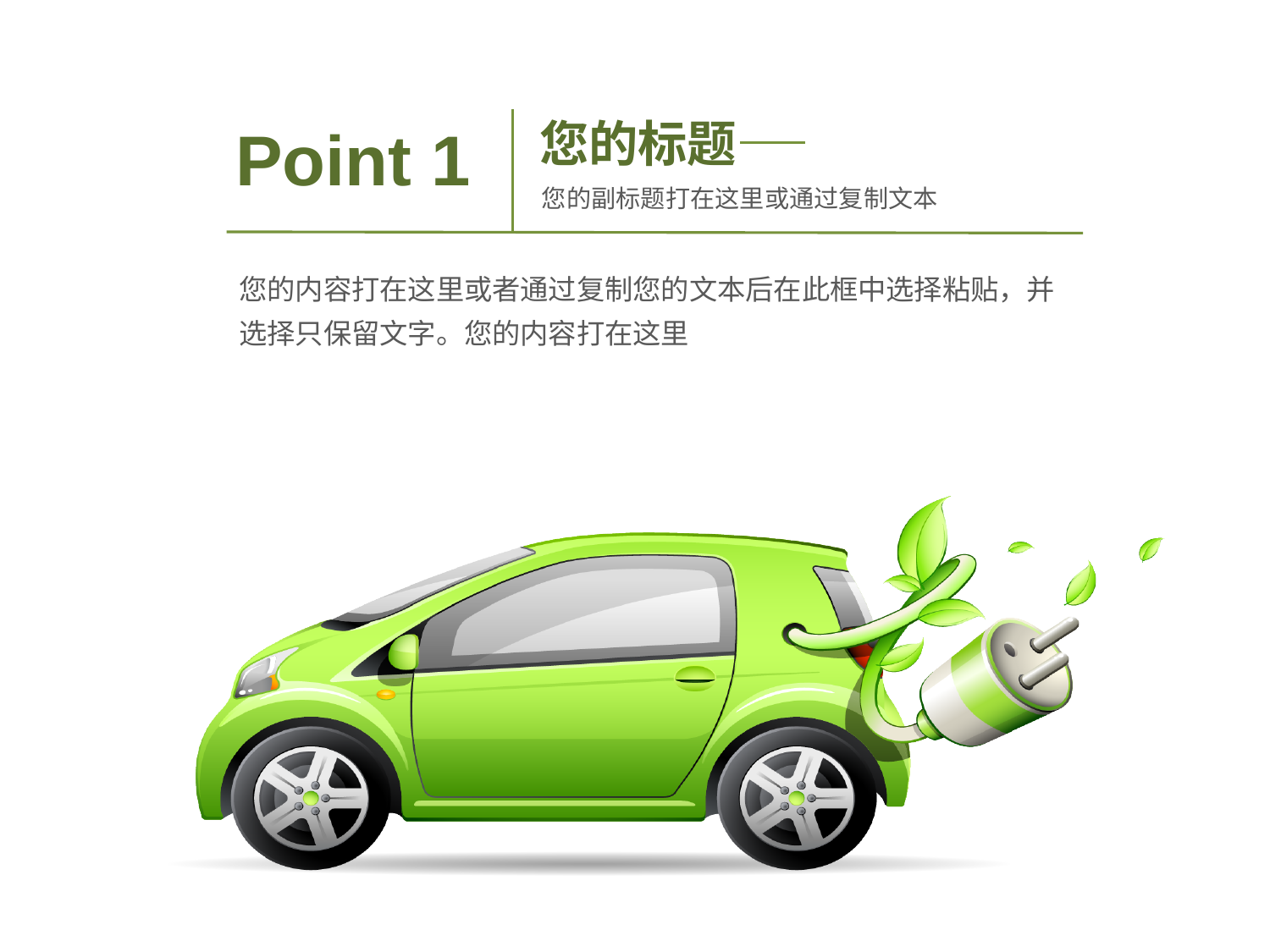

您的标题
Point 1
您的副标题打在这里或通过复制文本
您的内容打在这里或者通过复制您的文本后在此框中选择粘贴，并选择只保留文字。您的内容打在这里